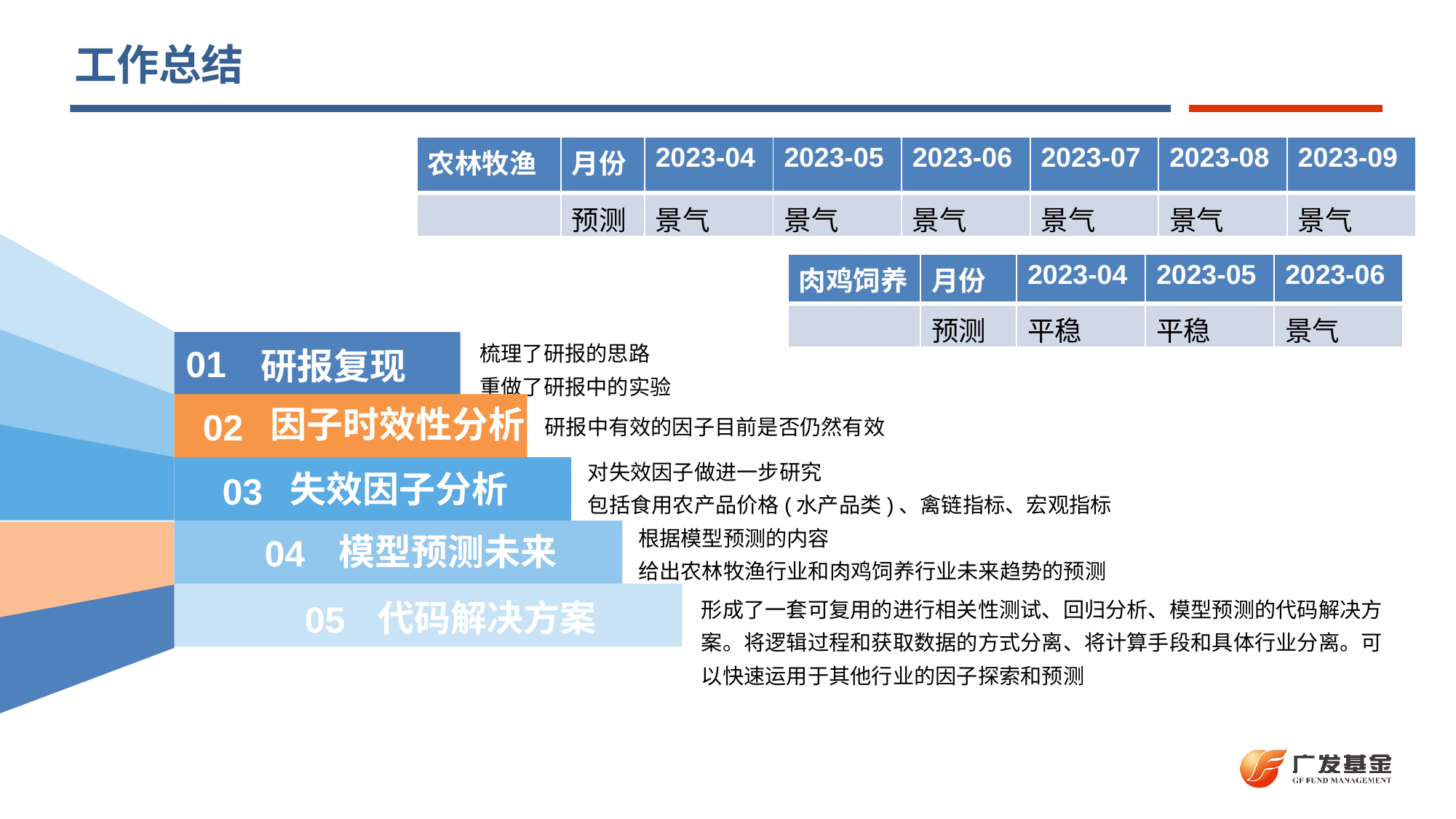

# 工作总结
| 农林牧渔 | 月份 | 2023-04 | 2023-05 | 2023-06 | 2023-07 | 2023-08 | 2023-09 |
| --- | --- | --- | --- | --- | --- | --- | --- |
|  | 预测 | 景气 | 景气 | 景气 | 景气 | 景气 | 景气 |

| 肉鸡饲养 | 月份 | 2023-04 | 2023-05 | 2023-06 |
| --- | --- | --- | --- | --- |
|  | 预测 | 平稳 | 平稳 | 景气 |

梳理了研报的思路
重做了研报中的实验

01
研报复现

因子时效性分析
02
研报中有效的因子目前是否仍然有效

对失效因子做进一步研究
包括食用农产品价格(水产品类)、禽链指标、宏观指标

失效因子分析
03

根据模型预测的内容
给出农林牧渔行业和肉鸡饲养行业未来趋势的预测

模型预测未来
04

形成了一套可复用的进行相关性测试、回归分析、模型预测的代码解决方案。将逻辑过程和获取数据的方式分离、将计算手段和具体行业分离。可以快速运用于其他行业的因子探索和预测

代码解决方案
05